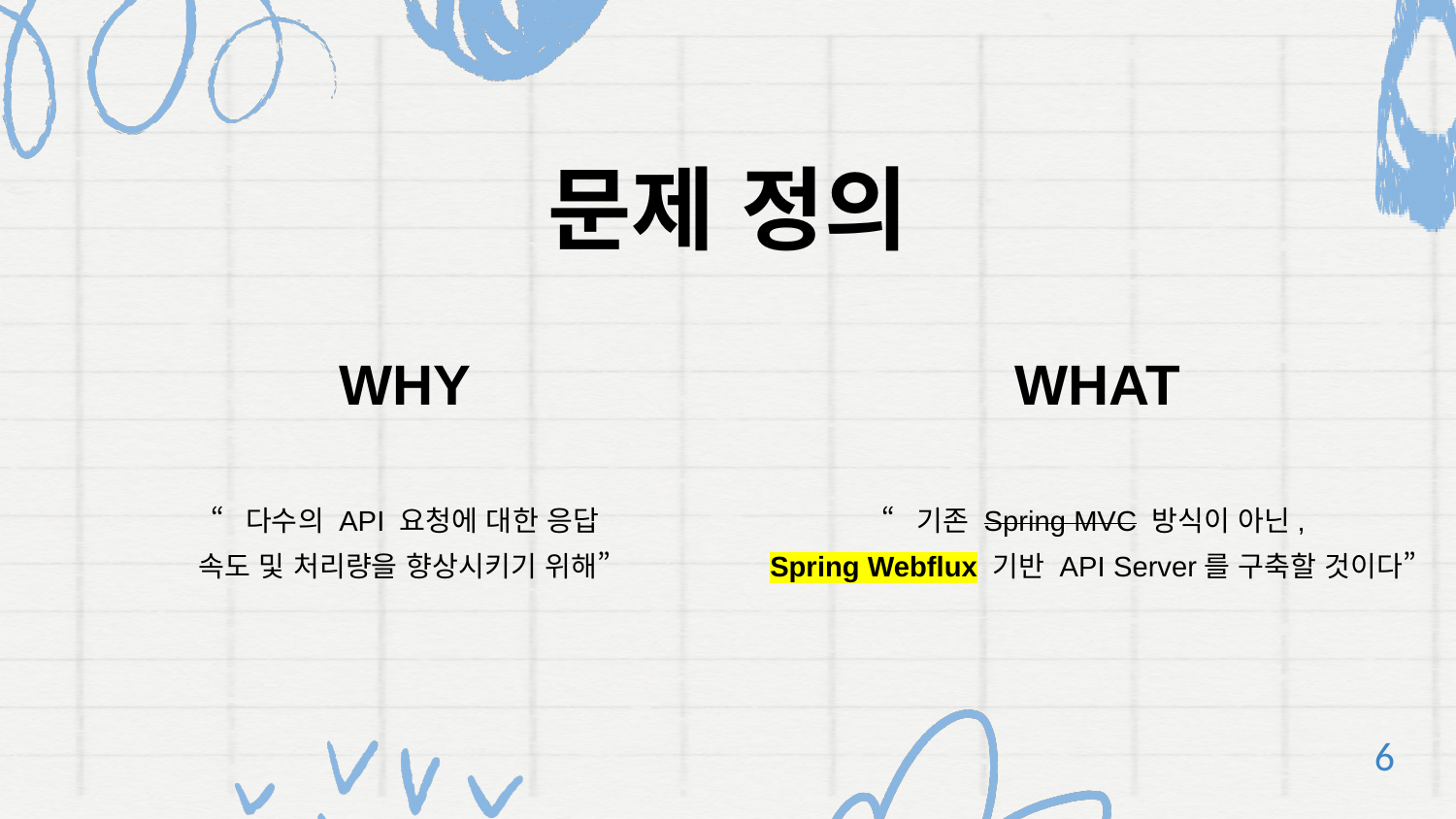

문제 정의
WHY
WHAT
“다수의 API 요청에 대한 응답 속도 및 처리량을 향상시키기 위해”
“기존 Spring MVC 방식이 아닌,
Spring Webflux 기반 API Server를 구축할 것이다”

6